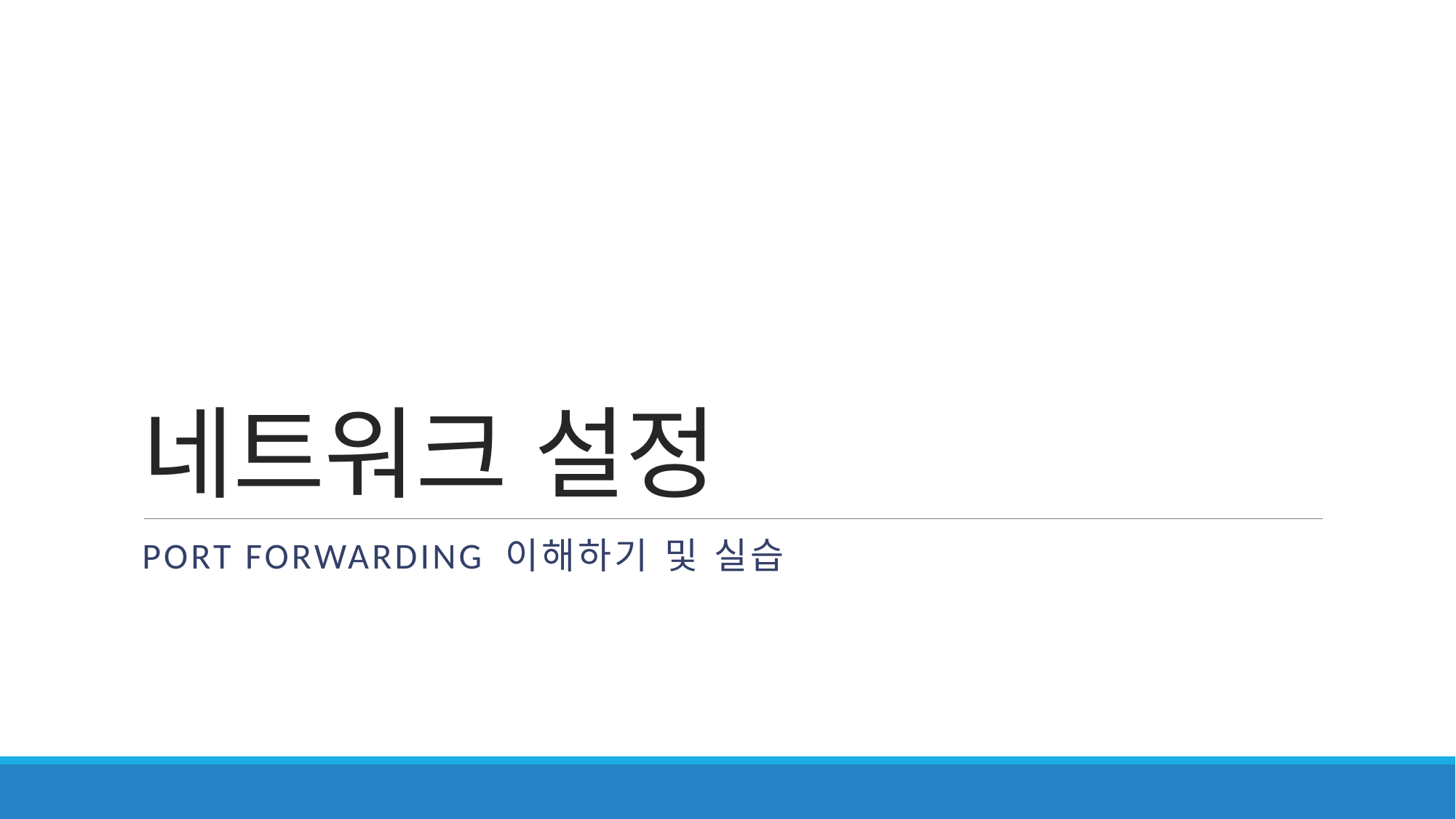

# 네트워크 설정
Port Forwarding 이해하기 및 실습